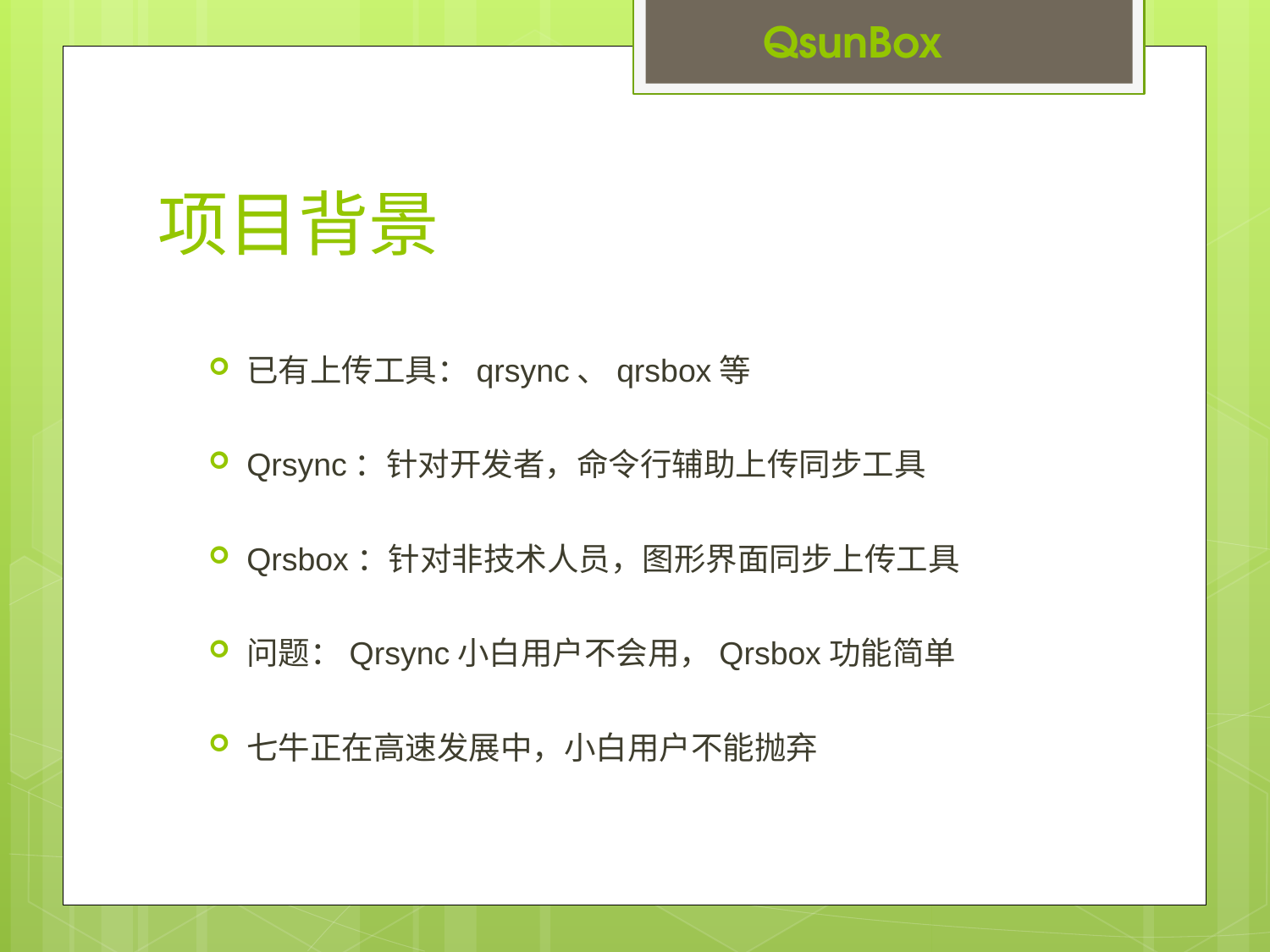

QsunBox
# 项目背景
已有上传工具：qrsync、qrsbox等
Qrsync：针对开发者，命令行辅助上传同步工具
Qrsbox：针对非技术人员，图形界面同步上传工具
问题：Qrsync小白用户不会用，Qrsbox功能简单
七牛正在高速发展中，小白用户不能抛弃